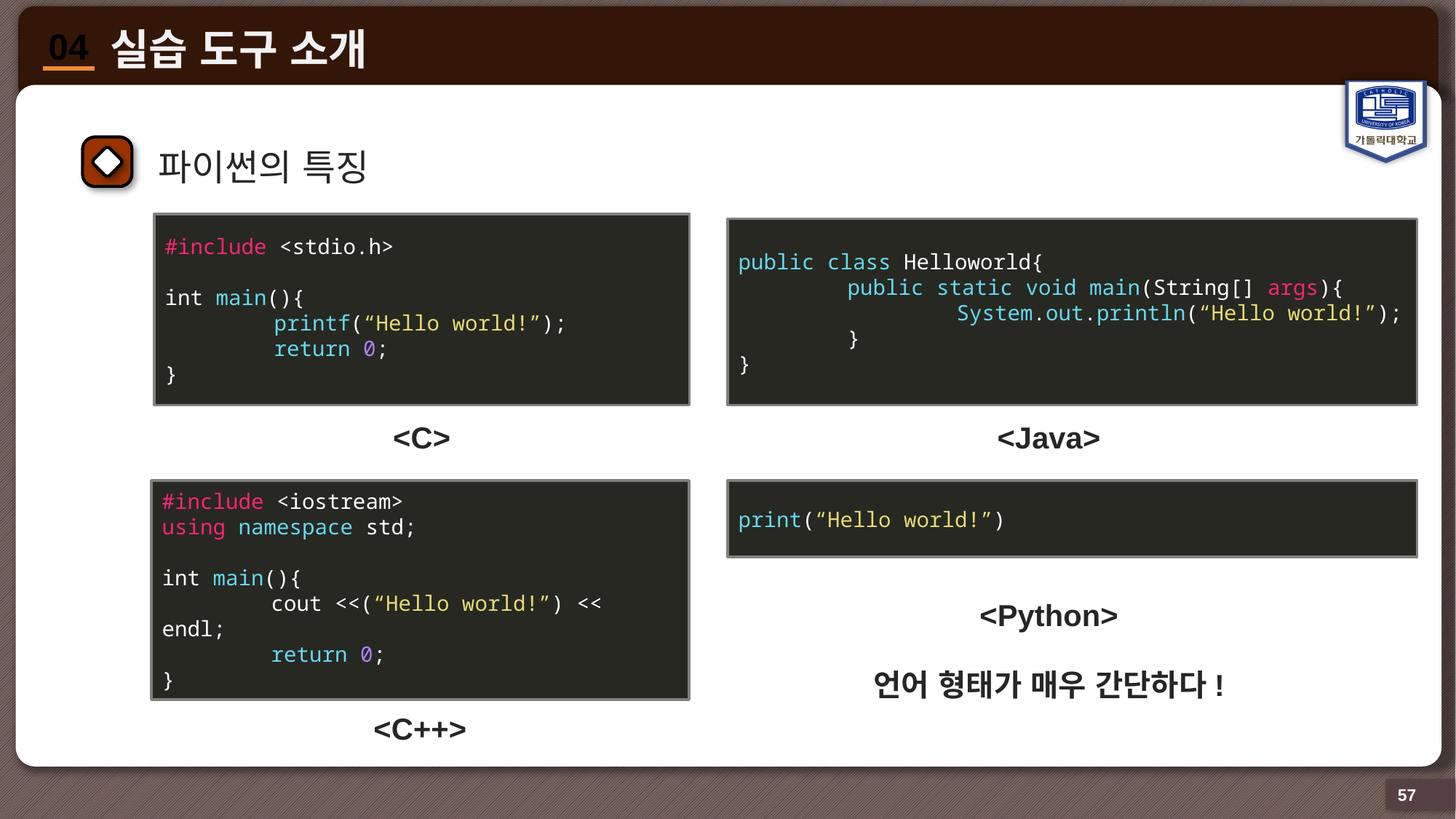

파이썬의 특징

#include <stdio.h>

int main(){
	printf(“Hello world!”);
	return 0;
}
public class Helloworld{
	public static void main(String[] args){
		System.out.println(“Hello world!”);
	}
}
<C>
<Java>
#include <iostream>
using namespace std;

int main(){
	cout <<(“Hello world!”) << endl;
	return 0;
}
print(“Hello world!”)
<Python>
언어 형태가 매우 간단하다!
<C++>
57